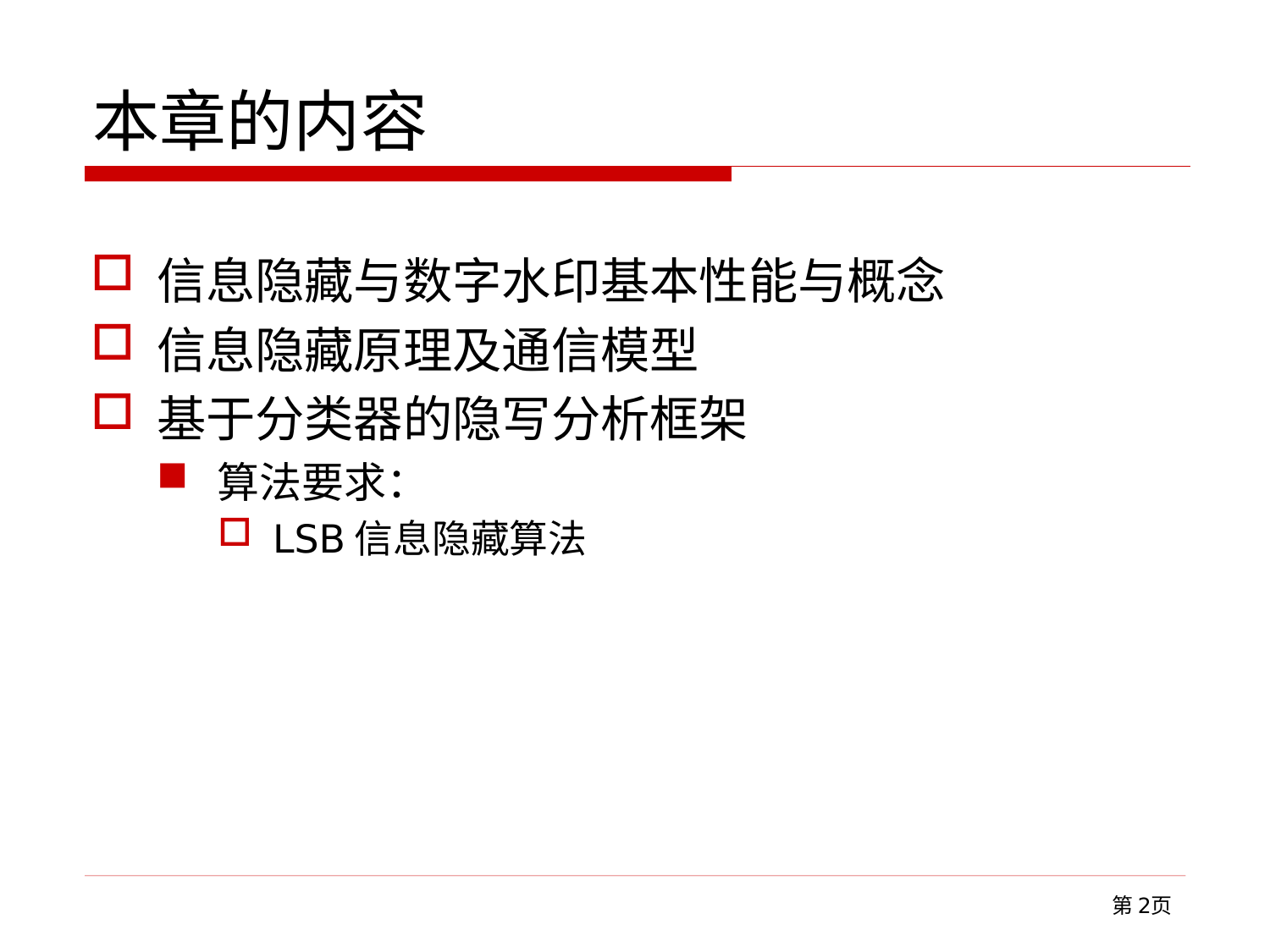

# 本章的内容
信息隐藏与数字水印基本性能与概念
信息隐藏原理及通信模型
基于分类器的隐写分析框架
算法要求：
LSB信息隐藏算法
第2页